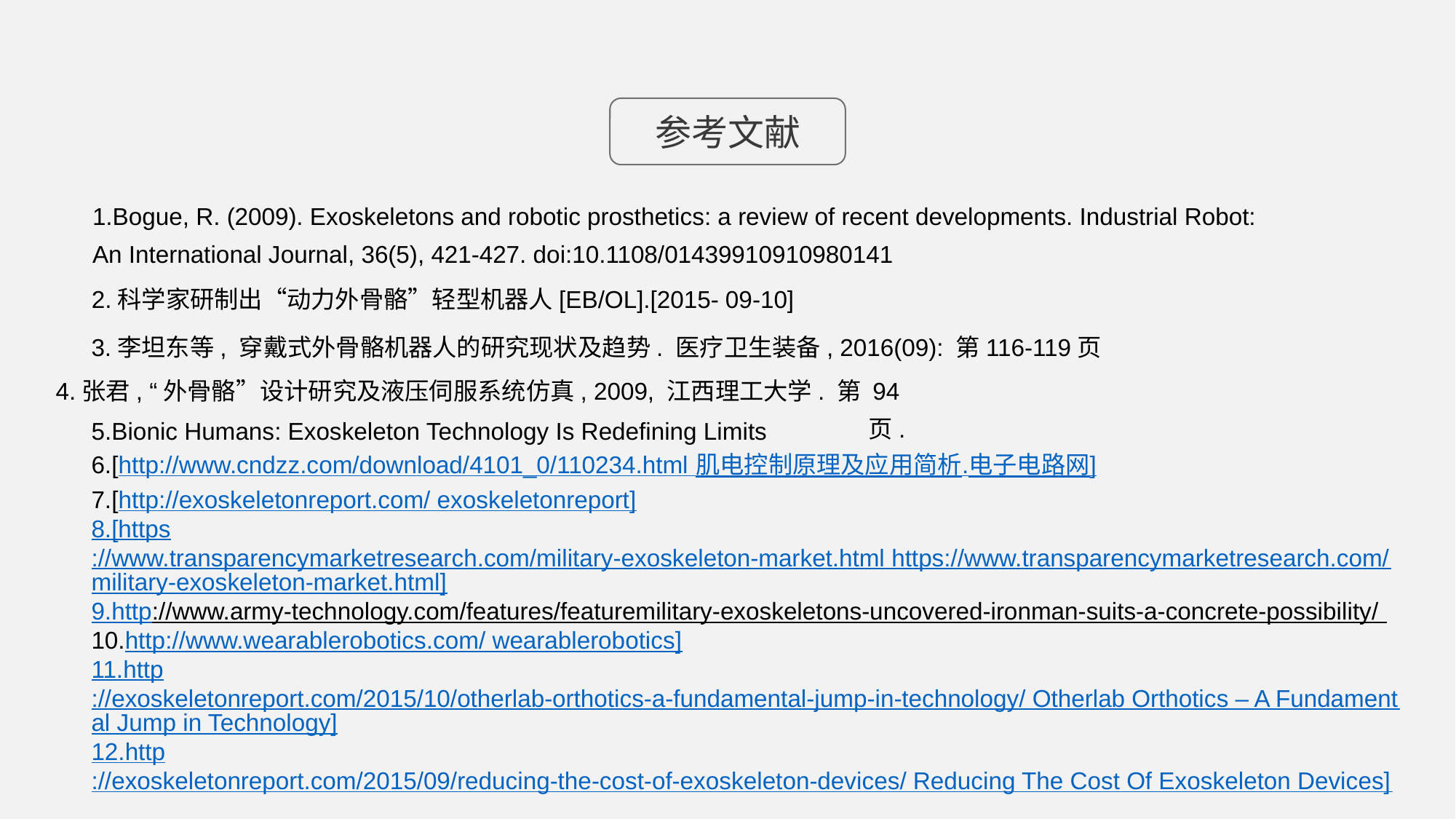

参考文献
1.Bogue, R. (2009). Exoskeletons and robotic prosthetics: a review of recent developments. Industrial Robot: An International Journal, 36(5), 421-427. doi:10.1108/01439910910980141
2.科学家研制出“动力外骨骼”轻型机器人[EB/OL].[2015- 09-10]
3.李坦东等, 穿戴式外骨骼机器人的研究现状及趋势. 医疗卫生装备, 2016(09): 第116-119页
4.张君, “外骨骼”设计研究及液压伺服系统仿真, 2009, 江西理工大学. 第 94页.
5.Bionic Humans: Exoskeleton Technology Is Redefining Limits
6.[http://www.cndzz.com/download/4101_0/110234.html 肌电控制原理及应用简析.电子电路网]
7.[http://exoskeletonreport.com/ exoskeletonreport]
8.[https://www.transparencymarketresearch.com/military-exoskeleton-market.html https://www.transparencymarketresearch.com/military-exoskeleton-market.html]
9.http://www.army-technology.com/features/featuremilitary-exoskeletons-uncovered-ironman-suits-a-concrete-possibility/ 10.http://www.wearablerobotics.com/ wearablerobotics]
11.http://exoskeletonreport.com/2015/10/otherlab-orthotics-a-fundamental-jump-in-technology/ Otherlab Orthotics – A Fundamental Jump in Technology]
12.http://exoskeletonreport.com/2015/09/reducing-the-cost-of-exoskeleton-devices/ Reducing The Cost Of Exoskeleton Devices]